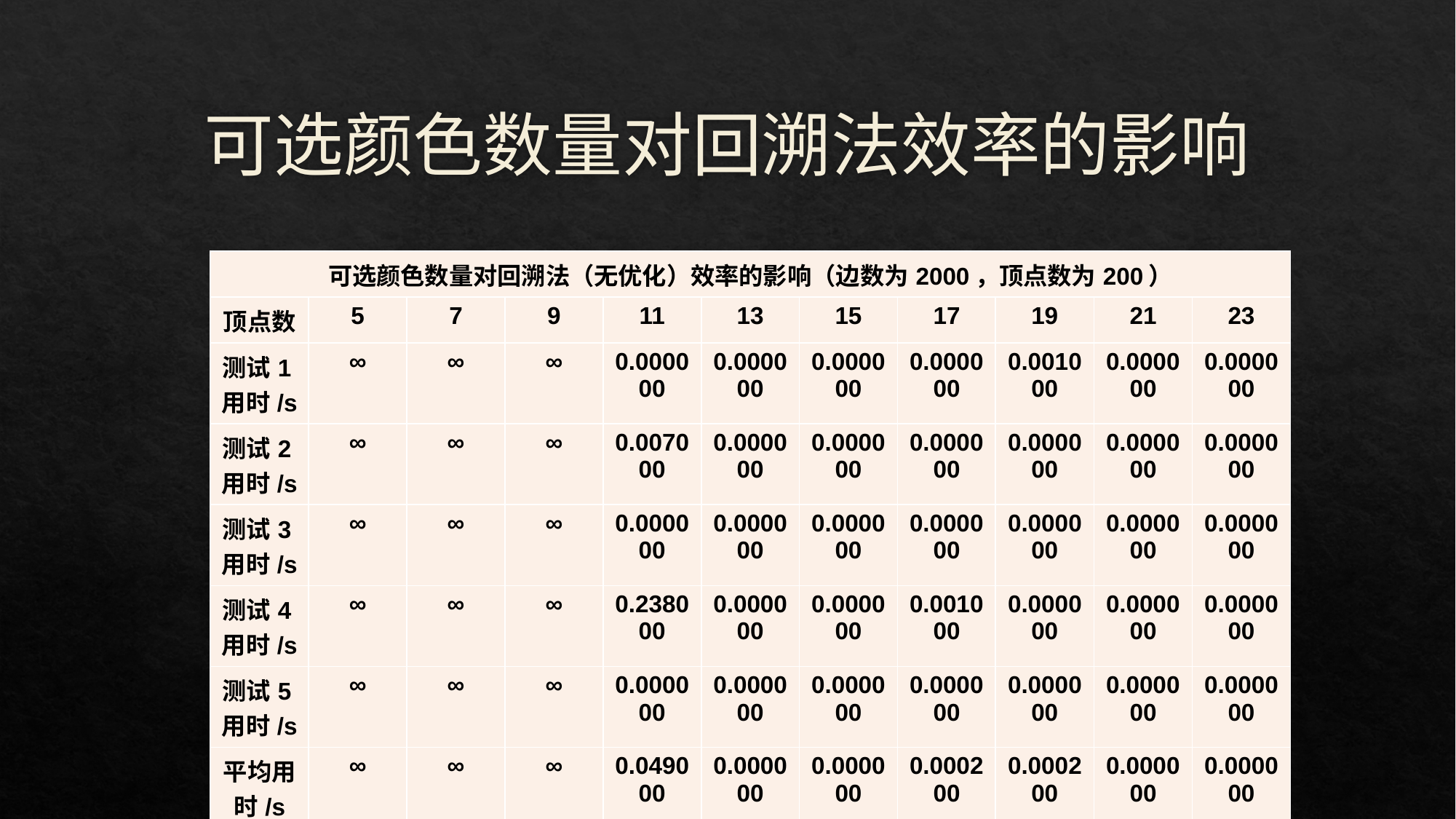

# 可选颜色数量对回溯法效率的影响
| 可选颜色数量对回溯法（无优化）效率的影响（边数为2000，顶点数为200） |  |  |  |  |  |  |  |  |  |  |
| --- | --- | --- | --- | --- | --- | --- | --- | --- | --- | --- |
| 顶点数 | 5 | 7 | 9 | 11 | 13 | 15 | 17 | 19 | 21 | 23 |
| 测试1用时/s | ∞ | ∞ | ∞ | 0.000000 | 0.000000 | 0.000000 | 0.000000 | 0.001000 | 0.000000 | 0.000000 |
| 测试2用时/s | ∞ | ∞ | ∞ | 0.007000 | 0.000000 | 0.000000 | 0.000000 | 0.000000 | 0.000000 | 0.000000 |
| 测试3用时/s | ∞ | ∞ | ∞ | 0.000000 | 0.000000 | 0.000000 | 0.000000 | 0.000000 | 0.000000 | 0.000000 |
| 测试4用时/s | ∞ | ∞ | ∞ | 0.238000 | 0.000000 | 0.000000 | 0.001000 | 0.000000 | 0.000000 | 0.000000 |
| 测试5用时/s | ∞ | ∞ | ∞ | 0.000000 | 0.000000 | 0.000000 | 0.000000 | 0.000000 | 0.000000 | 0.000000 |
| 平均用时/s | ∞ | ∞ | ∞ | 0.049000 | 0.000000 | 0.000000 | 0.000200 | 0.000200 | 0.000000 | 0.000000 |